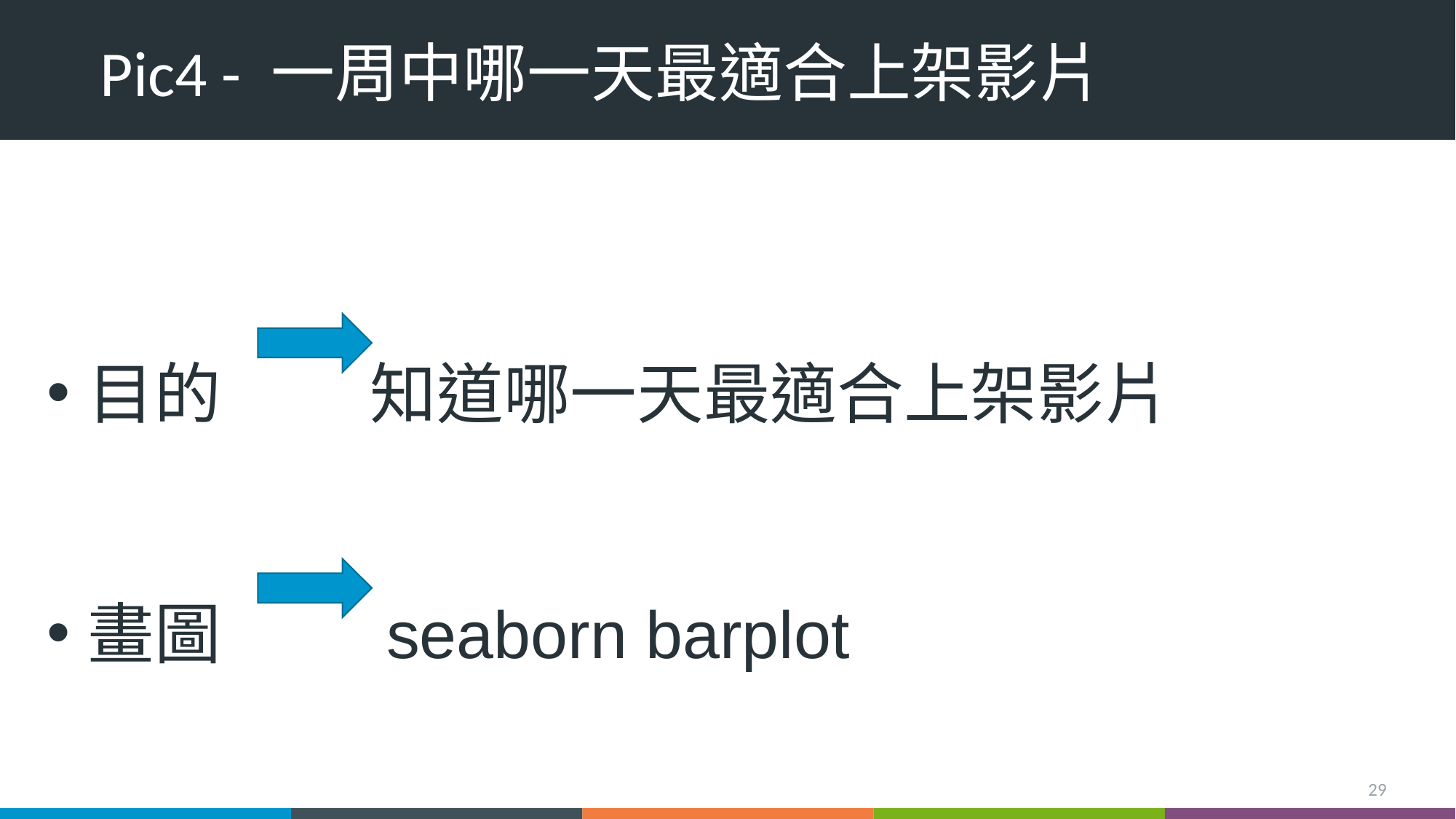

# Pic4 - 一周中哪一天最適合上架影片
目的          知道哪一天最適合上架影片
畫圖          seaborn barplot

29